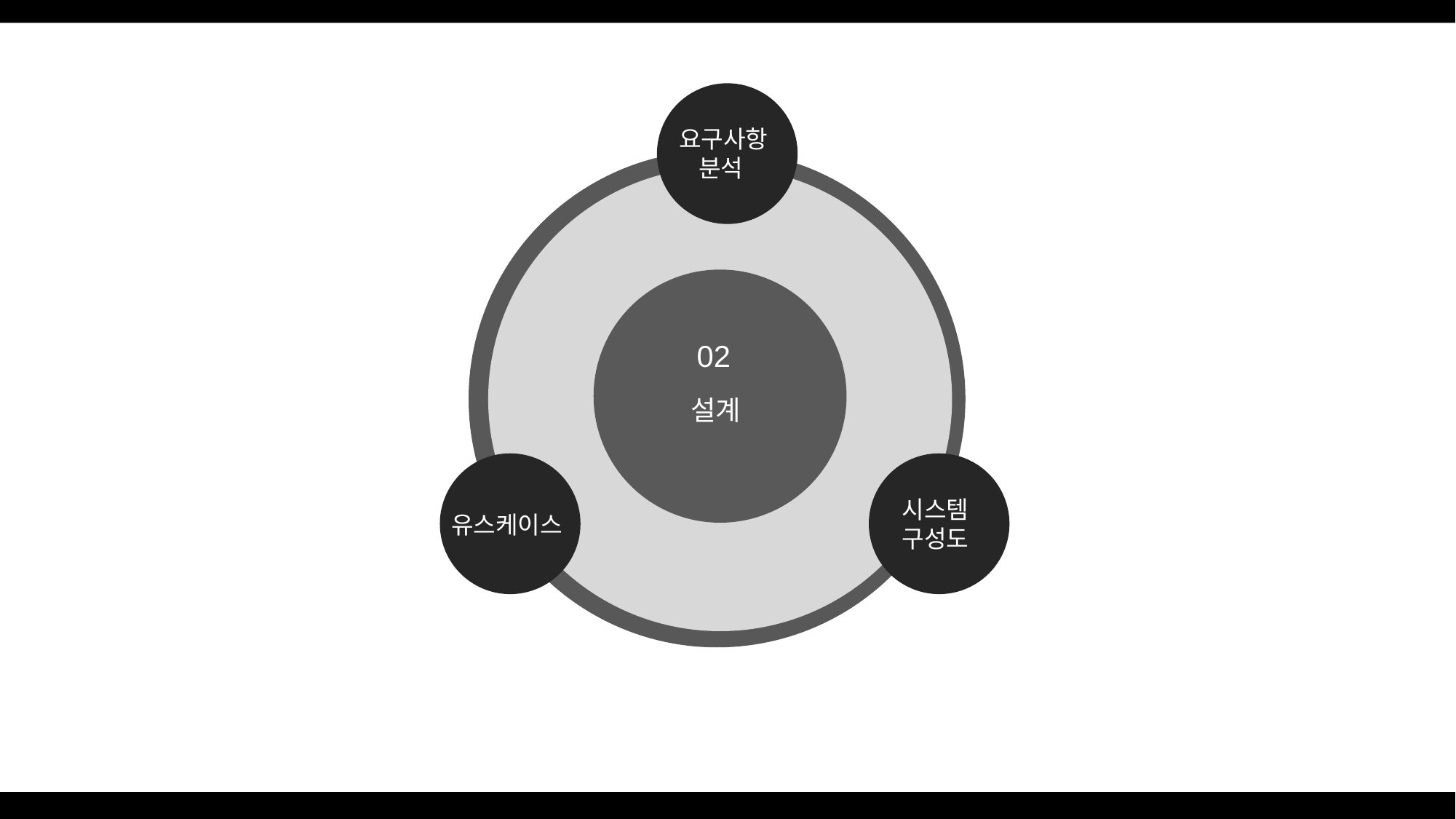

02
설계

요구사항
  분석
시스템
구성도
유스케이스